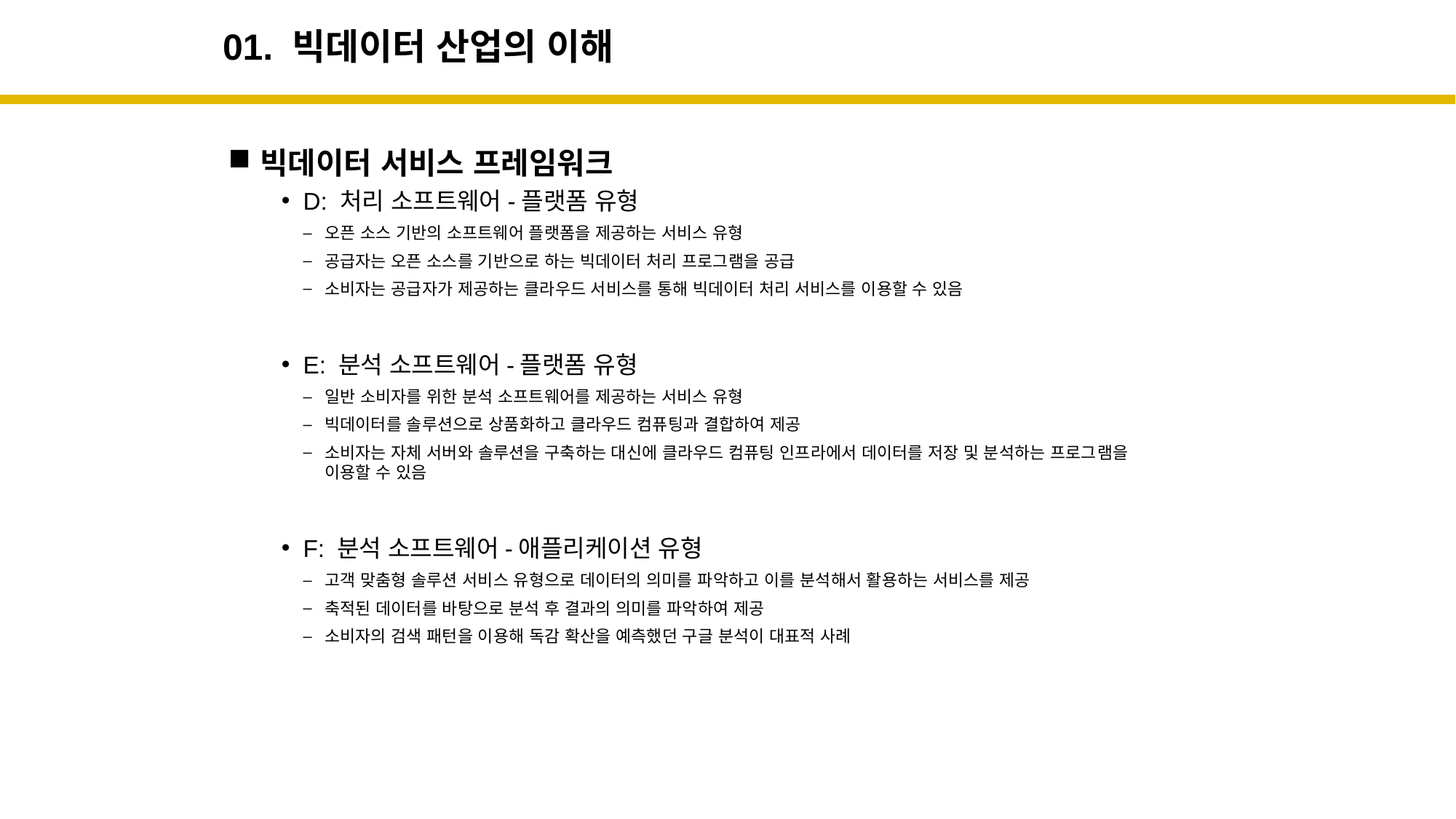

# 01. 빅데이터 산업의 이해
빅데이터 서비스 프레임워크
D: 처리 소프트웨어-플랫폼 유형
오픈 소스 기반의 소프트웨어 플랫폼을 제공하는 서비스 유형
공급자는 오픈 소스를 기반으로 하는 빅데이터 처리 프로그램을 공급
소비자는 공급자가 제공하는 클라우드 서비스를 통해 빅데이터 처리 서비스를 이용할 수 있음

E: 분석 소프트웨어-플랫폼 유형
일반 소비자를 위한 분석 소프트웨어를 제공하는 서비스 유형
빅데이터를 솔루션으로 상품화하고 클라우드 컴퓨팅과 결합하여 제공
소비자는 자체 서버와 솔루션을 구축하는 대신에 클라우드 컴퓨팅 인프라에서 데이터를 저장 및 분석하는 프로그램을
이용할 수 있음

F: 분석 소프트웨어-애플리케이션 유형
고객 맞춤형 솔루션 서비스 유형으로 데이터의 의미를 파악하고 이를 분석해서 활용하는 서비스를 제공
축적된 데이터를 바탕으로 분석 후 결과의 의미를 파악하여 제공
소비자의 검색 패턴을 이용해 독감 확산을 예측했던 구글 분석이 대표적 사례